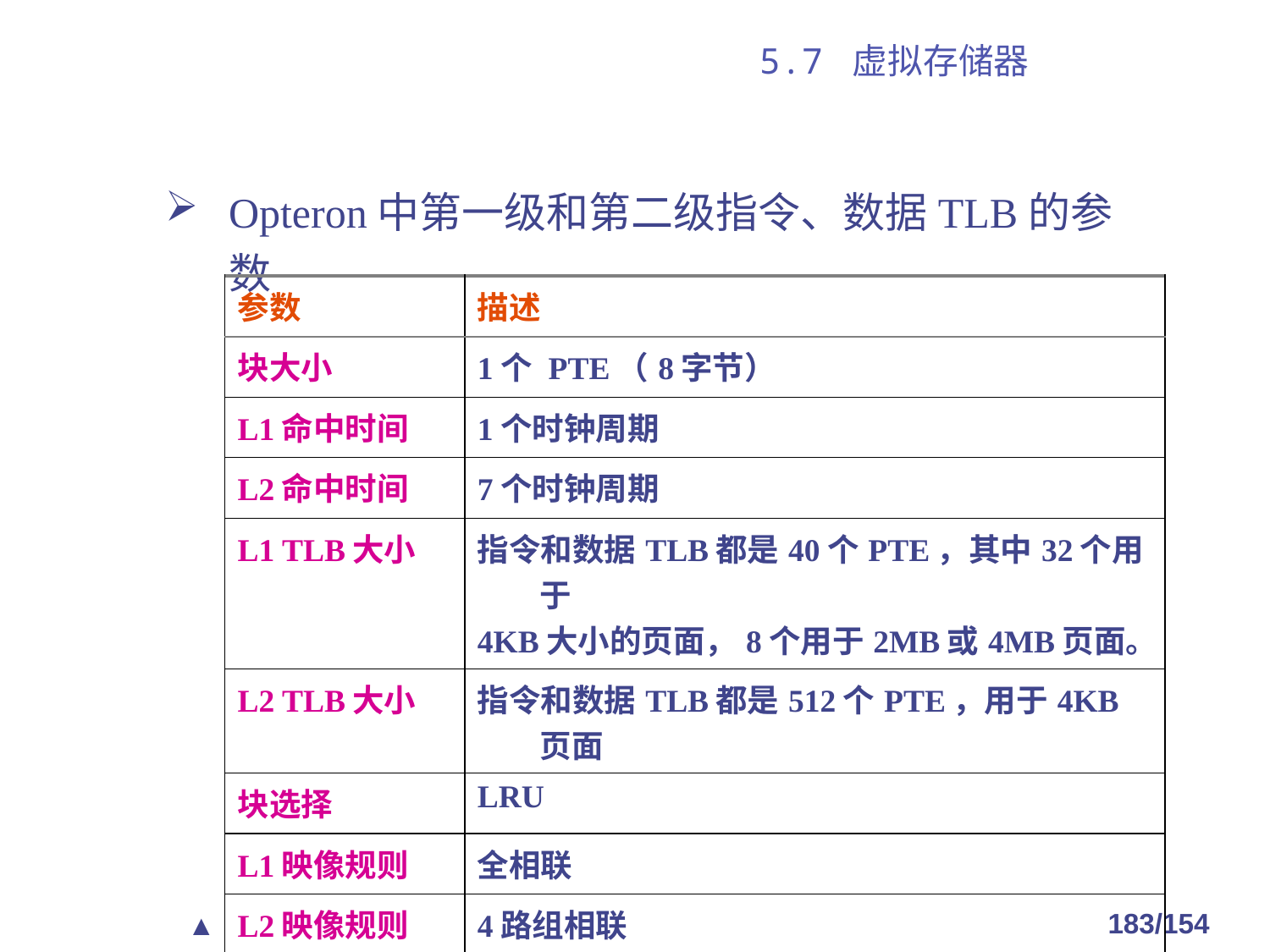

# 5.7 虚拟存储器
Opteron中第一级和第二级指令、数据TLB的参数

| 参数 | 描述 |
| --- | --- |
| 块大小 | 1个 PTE（8字节） |
| L1命中时间 | 1个时钟周期 |
| L2命中时间 | 7个时钟周期 |
| L1 TLB大小 | 指令和数据TLB都是40个PTE，其中32个用于 4KB大小的页面，8个用于2MB或4MB页面。 |
| L2 TLB大小 | 指令和数据TLB都是512个PTE，用于4KB页面 |
| 块选择 | LRU |
| L1映像规则 | 全相联 |
| L2映像规则 | 4路组相联 |